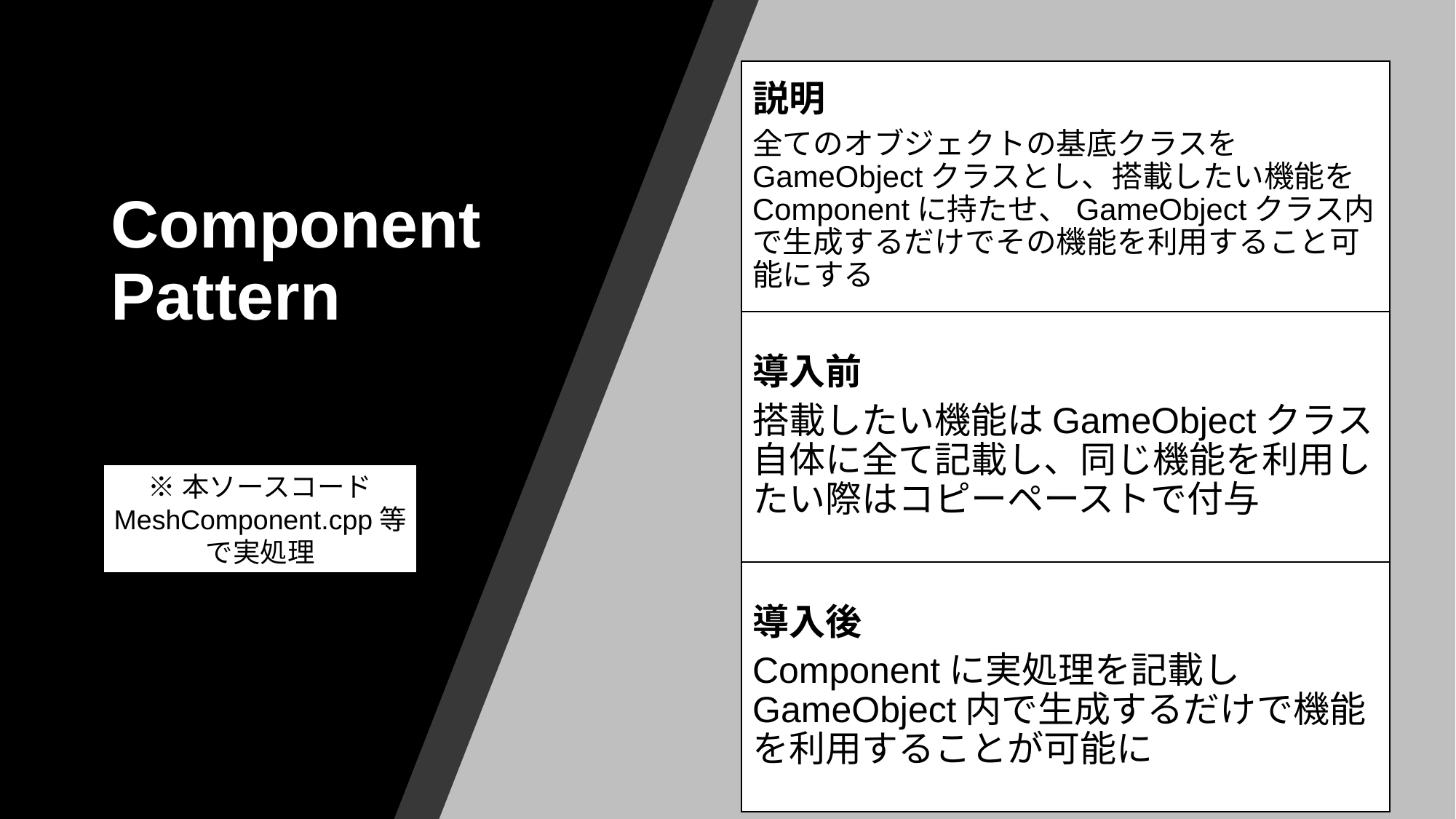

説明
全てのオブジェクトの基底クラスをGameObjectクラスとし、搭載したい機能をComponentに持たせ、GameObjectクラス内で生成するだけでその機能を利用すること可能にする
# Component Pattern
導入前
搭載したい機能はGameObjectクラス自体に全て記載し、同じ機能を利用したい際はコピーペーストで付与
※本ソースコード
MeshComponent.cpp等
で実処理
導入後
Componentに実処理を記載しGameObject内で生成するだけで機能を利用することが可能に